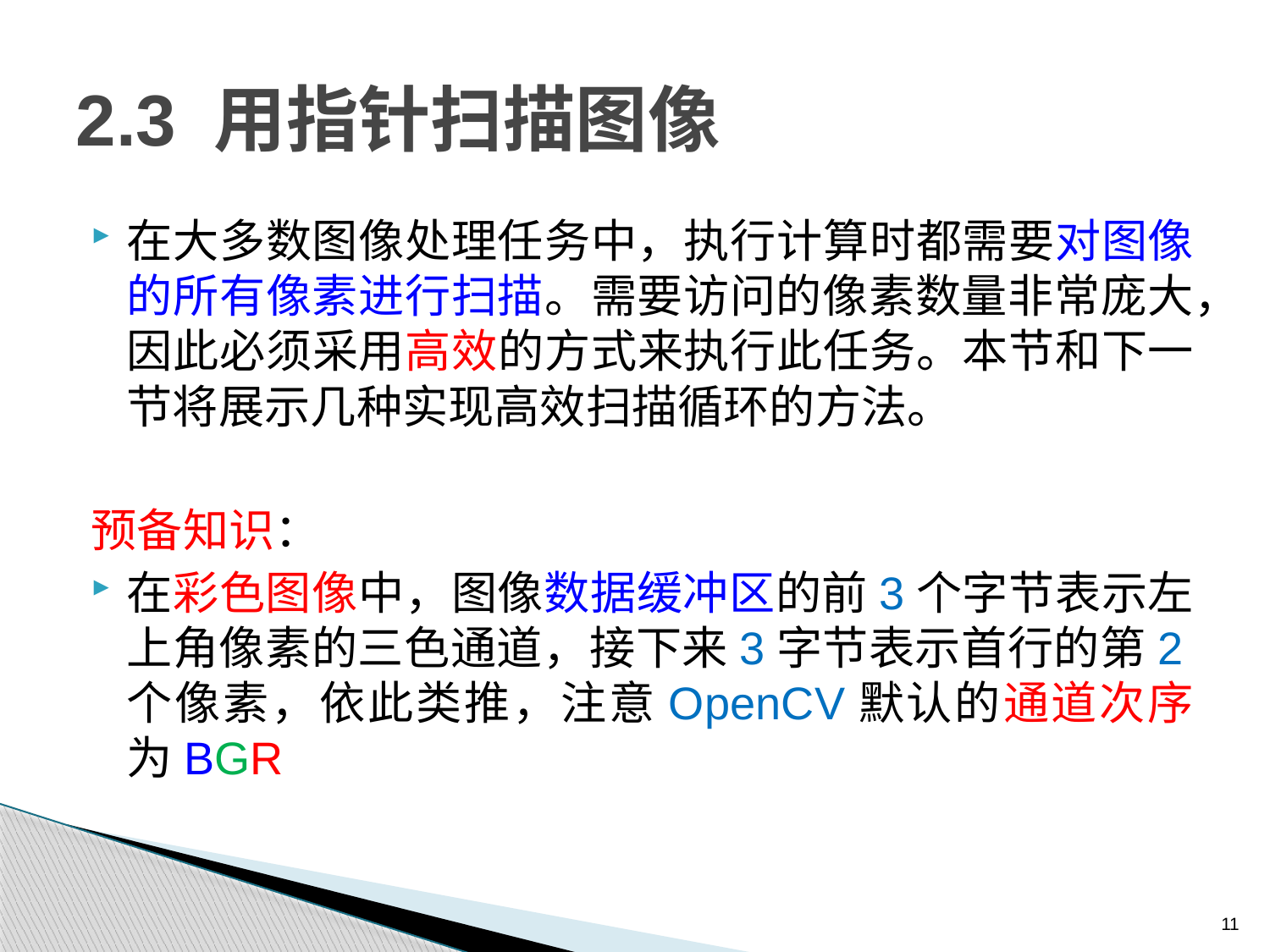

# 2.3 用指针扫描图像
在大多数图像处理任务中，执行计算时都需要对图像的所有像素进行扫描。需要访问的像素数量非常庞大，因此必须采用高效的方式来执行此任务。本节和下一节将展示几种实现高效扫描循环的方法。

预备知识：
在彩色图像中，图像数据缓冲区的前3个字节表示左上角像素的三色通道，接下来3字节表示首行的第2个像素，依此类推，注意OpenCV默认的通道次序为BGR
11